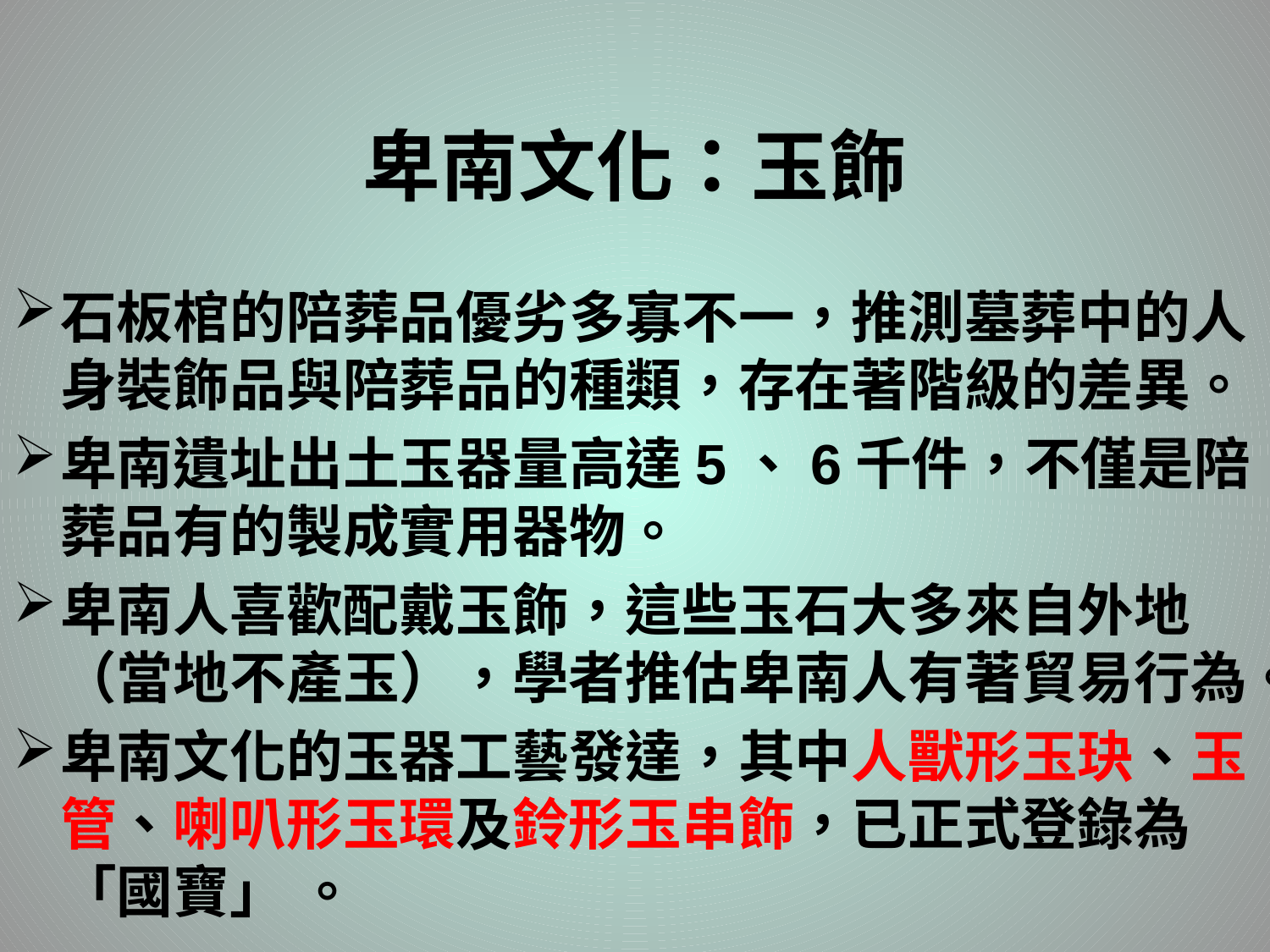

# 卑南文化：玉飾
石板棺的陪葬品優劣多寡不一，推測墓葬中的人身裝飾品與陪葬品的種類，存在著階級的差異。
卑南遺址出土玉器量高達5、6千件，不僅是陪葬品有的製成實用器物。
卑南人喜歡配戴玉飾，這些玉石大多來自外地（當地不產玉），學者推估卑南人有著貿易行為。
卑南文化的玉器工藝發達，其中人獸形玉玦、玉管、喇叭形玉環及鈴形玉串飾，已正式登錄為「國寶」 。